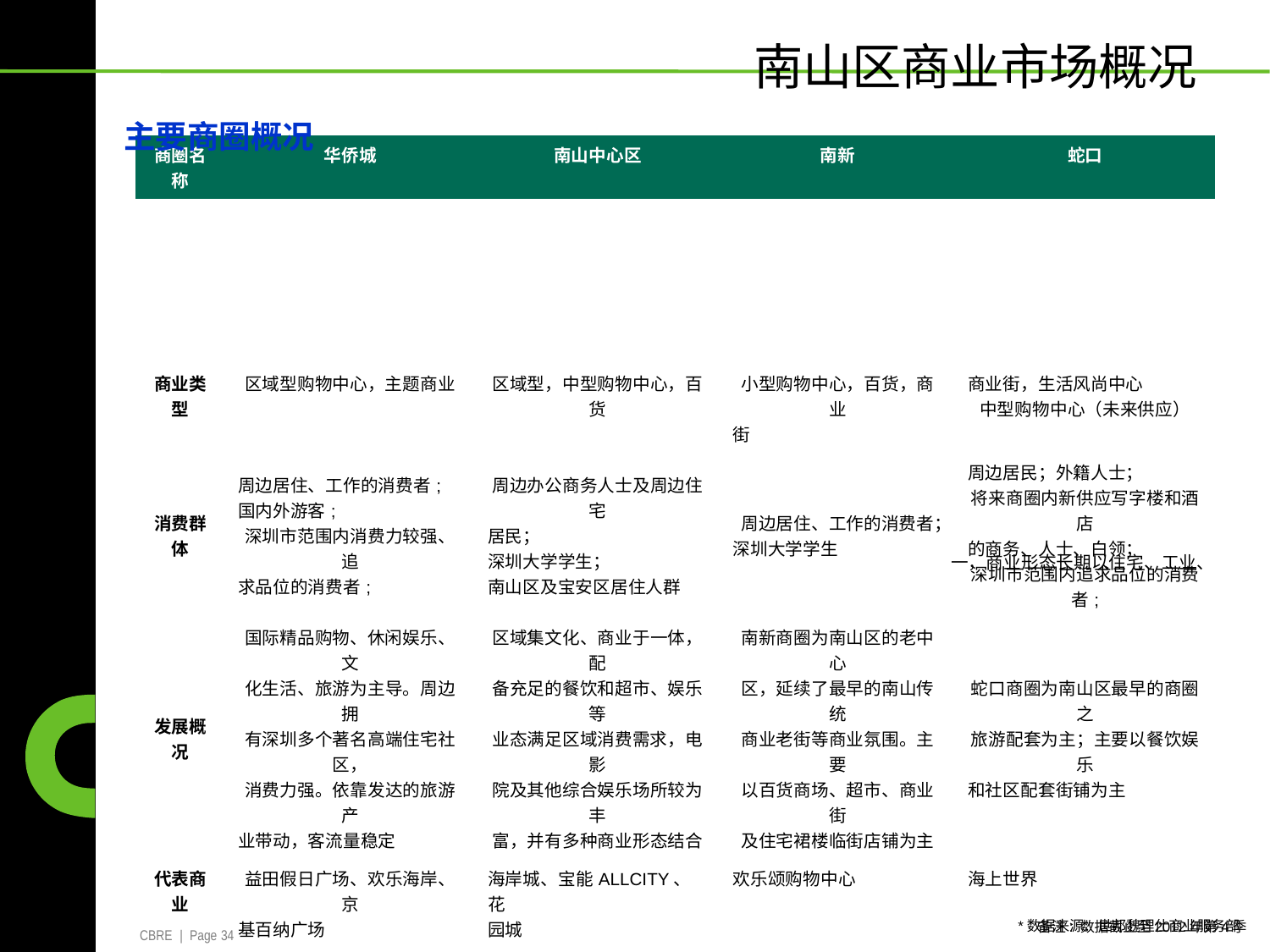

南山区商业市场概况

主要商圈概况

		一，商业形态长期以住宅、工业、

			备注: 数据截止至2012年第4季

| 商圈名称 | 华侨城 | 南山中心区 | 南新 | 蛇口 |
| --- | --- | --- | --- | --- |
|  |  |  |  |  |
| 商业类型 | 区域型购物中心，主题商业 | 区域型，中型购物中心，百货 | 小型购物中心，百货，商业 街 | 商业街，生活风尚中心 中型购物中心（未来供应） |
| 消费群体 | 周边居住、工作的消费者; 国内外游客; 深圳市范围内消费力较强、追 求品位的消费者; | 周边办公商务人士及周边住宅 居民； 深圳大学学生； 南山区及宝安区居住人群 | 周边居住、工作的消费者； 深圳大学学生 | 周边居民；外籍人士； 将来商圈内新供应写字楼和酒店 的商务、人士、白领； 深圳市范围内追求品位的消费者; |
| 发展概况 | 国际精品购物、休闲娱乐、文 化生活、旅游为主导。周边拥 有深圳多个著名高端住宅社区， 消费力强。依靠发达的旅游产 业带动，客流量稳定 | 区域集文化、商业于一体，配 备充足的餐饮和超市、娱乐等 业态满足区域消费需求，电影 院及其他综合娱乐场所较为丰 富，并有多种商业形态结合 | 南新商圈为南山区的老中心 区，延续了最早的南山传统 商业老街等商业氛围。主要 以百货商场、超市、商业街 及住宅裙楼临街店铺为主 | 蛇口商圈为南山区最早的商圈之 旅游配套为主；主要以餐饮娱乐 和社区配套街铺为主 |
| 代表商业 | 益田假日广场、欢乐海岸、京 基百纳广场 | 海岸城、宝能ALLCITY、花 园城 | 欢乐颂购物中心 | 海上世界 |
| 主要商业 业态 | 国际时尚品牌、餐饮、电影院、 滑冰场、酒吧、旅游商业等 | 时尚服饰、餐饮、电影院、日 常百货、滑冰场、酒吧、家居 用品等 | 餐饮、服饰、通讯产品、日 常百货等 | 特色餐饮、休闲娱乐、生活品味 |
| 未来发展 | 商圈未来将有多个高端社区配 套型商业项目及综合型购物中 心供应，商圈规模将扩大，形 成集购物、文化、旅游、休闲 娱乐为一体的高品质商圈 | 未来3年内主要有来福士广场 等大型商业物业供应，随着西 该商圈将为深圳又一个大型综 合商圈 | 未来暂无其他商业项目供应， 发展将较为缓慢。 | 随着海上世界片区多个项目的整 体更新升级，蛇口商圈将填补优 质购物中心空白。海上世界ABC 区的生活风尚中心成为深圳市中 高端的国际餐饮集中区，商圈的 整体档次亦将得到提高。 |

*数据来源：世邦魏理仕商业服务部
CBRE  |  Page 34